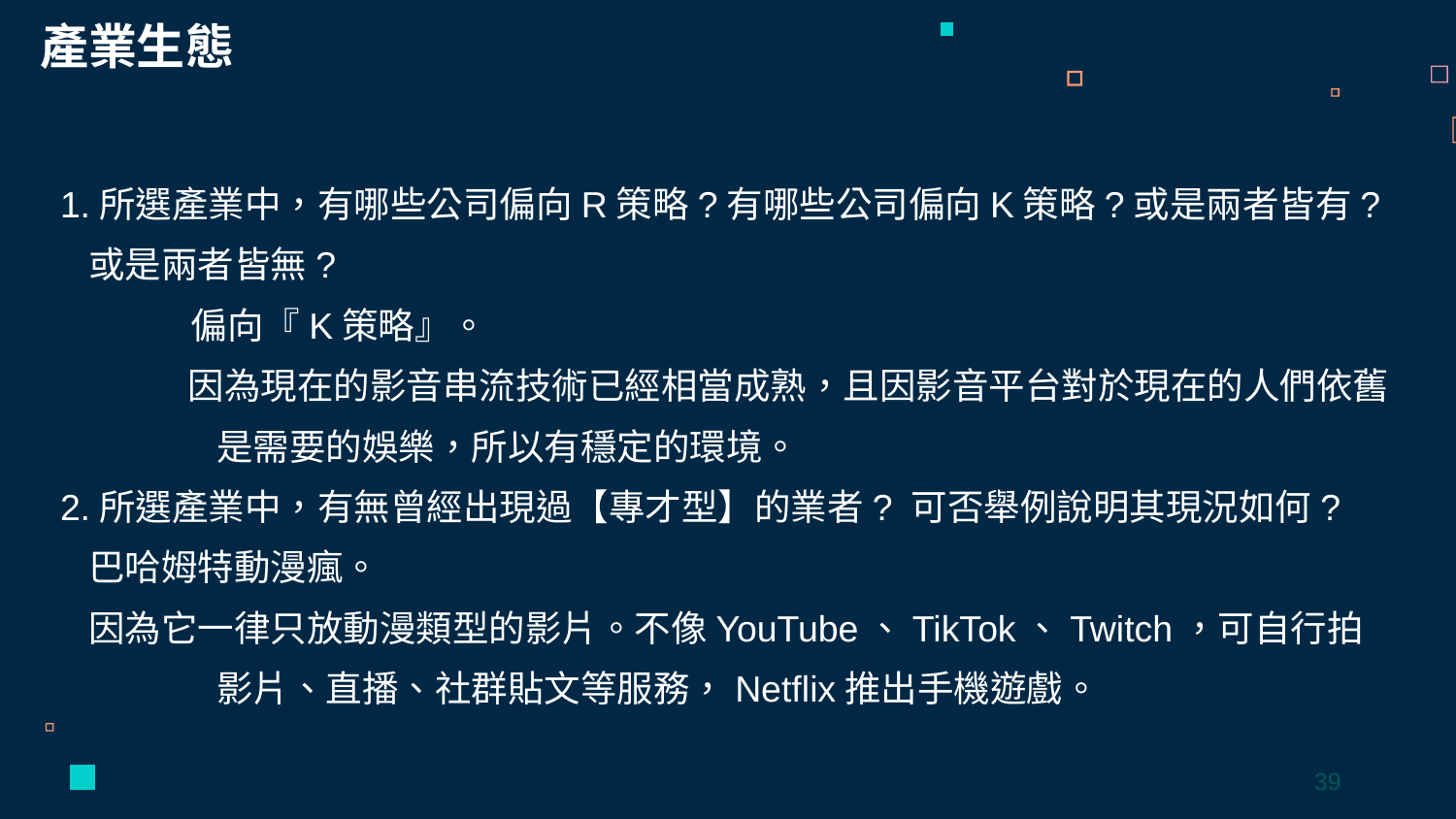

產業生態
1.所選產業中，有哪些公司偏向R策略?有哪些公司偏向K策略?或是兩者皆有?或是兩者皆無?
 偏向『K策略』。
因為現在的影音串流技術已經相當成熟，且因影音平台對於現在的人們依舊是需要的娛樂，所以有穩定的環境。
2.所選產業中，有無曾經出現過【專才型】的業者? 可否舉例說明其現況如何?
巴哈姆特動漫瘋。
因為它一律只放動漫類型的影片。不像YouTube、TikTok、Twitch，可自行拍影片、直播、社群貼文等服務，Netflix推出手機遊戲。

39